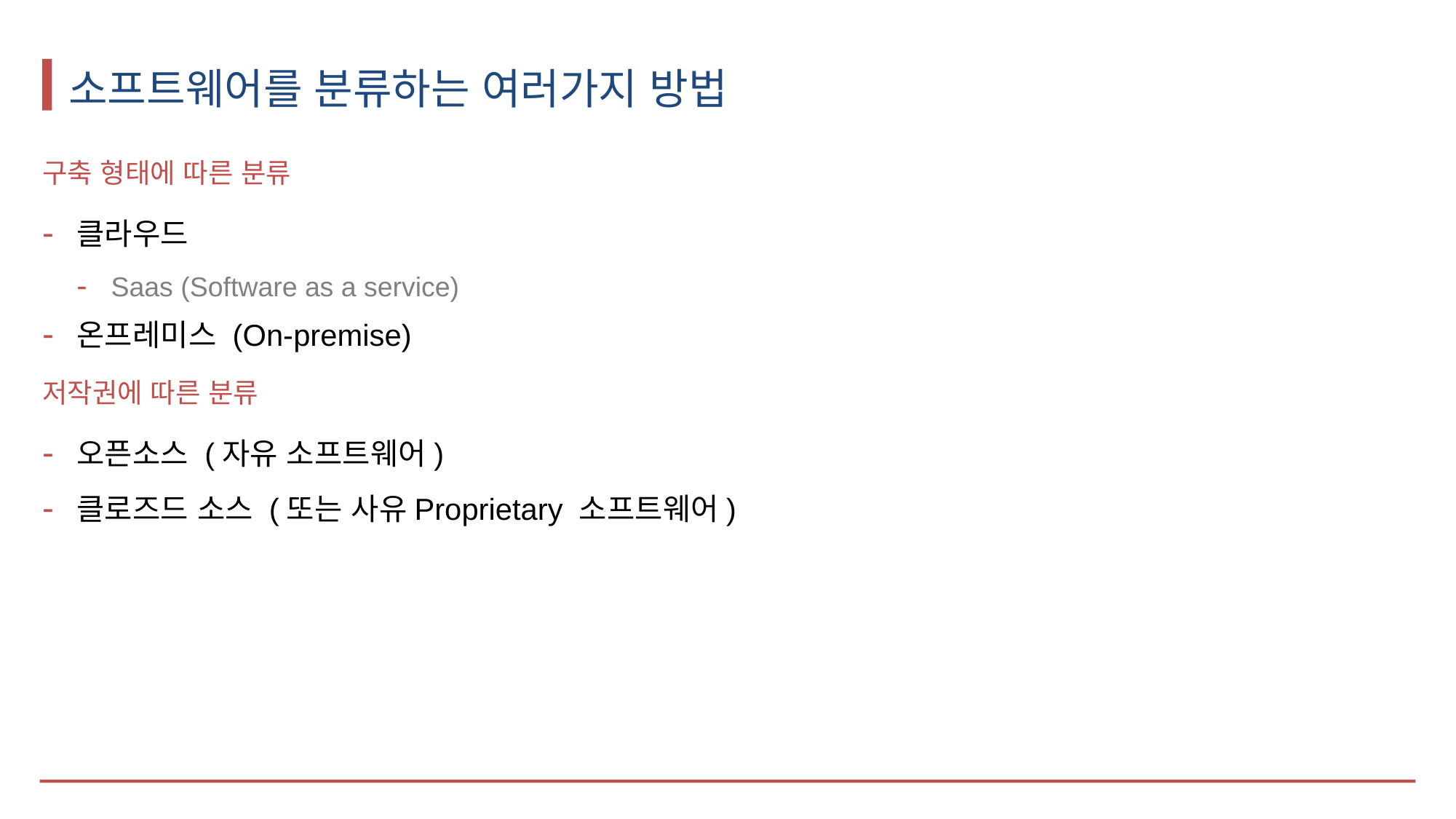

# 소프트웨어를 분류하는 여러가지 방법
구축 형태에 따른 분류
클라우드
Saas (Software as a service)
온프레미스 (On-premise)
저작권에 따른 분류
오픈소스 (자유 소프트웨어)
클로즈드 소스 (또는 사유Proprietary 소프트웨어)